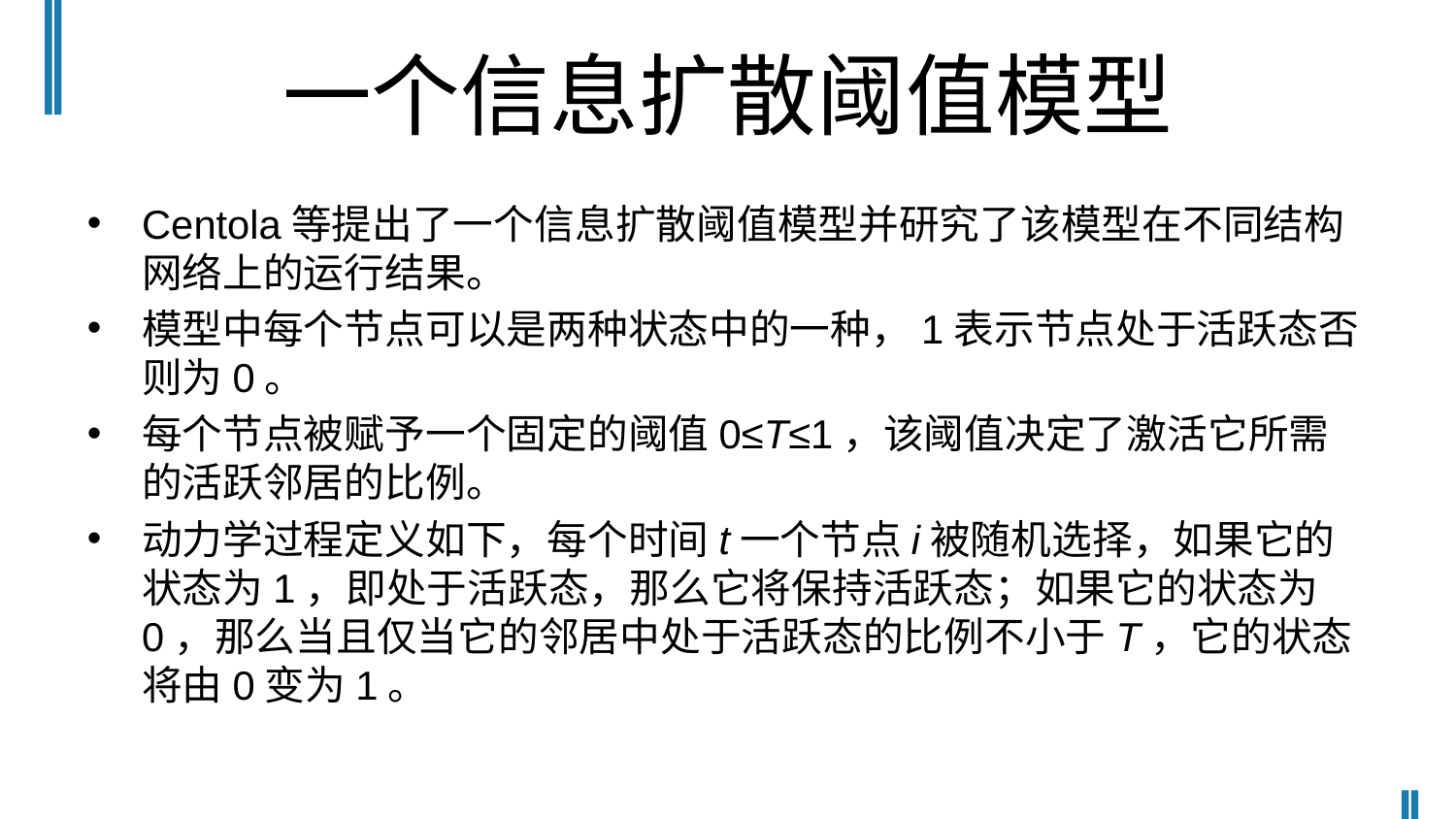

# 一个信息扩散阈值模型
Centola等提出了一个信息扩散阈值模型并研究了该模型在不同结构网络上的运行结果。
模型中每个节点可以是两种状态中的一种，1表示节点处于活跃态否则为0。
每个节点被赋予一个固定的阈值0≤T≤1，该阈值决定了激活它所需的活跃邻居的比例。
动力学过程定义如下，每个时间t一个节点i被随机选择，如果它的状态为1，即处于活跃态，那么它将保持活跃态；如果它的状态为0，那么当且仅当它的邻居中处于活跃态的比例不小于T，它的状态将由0变为1。